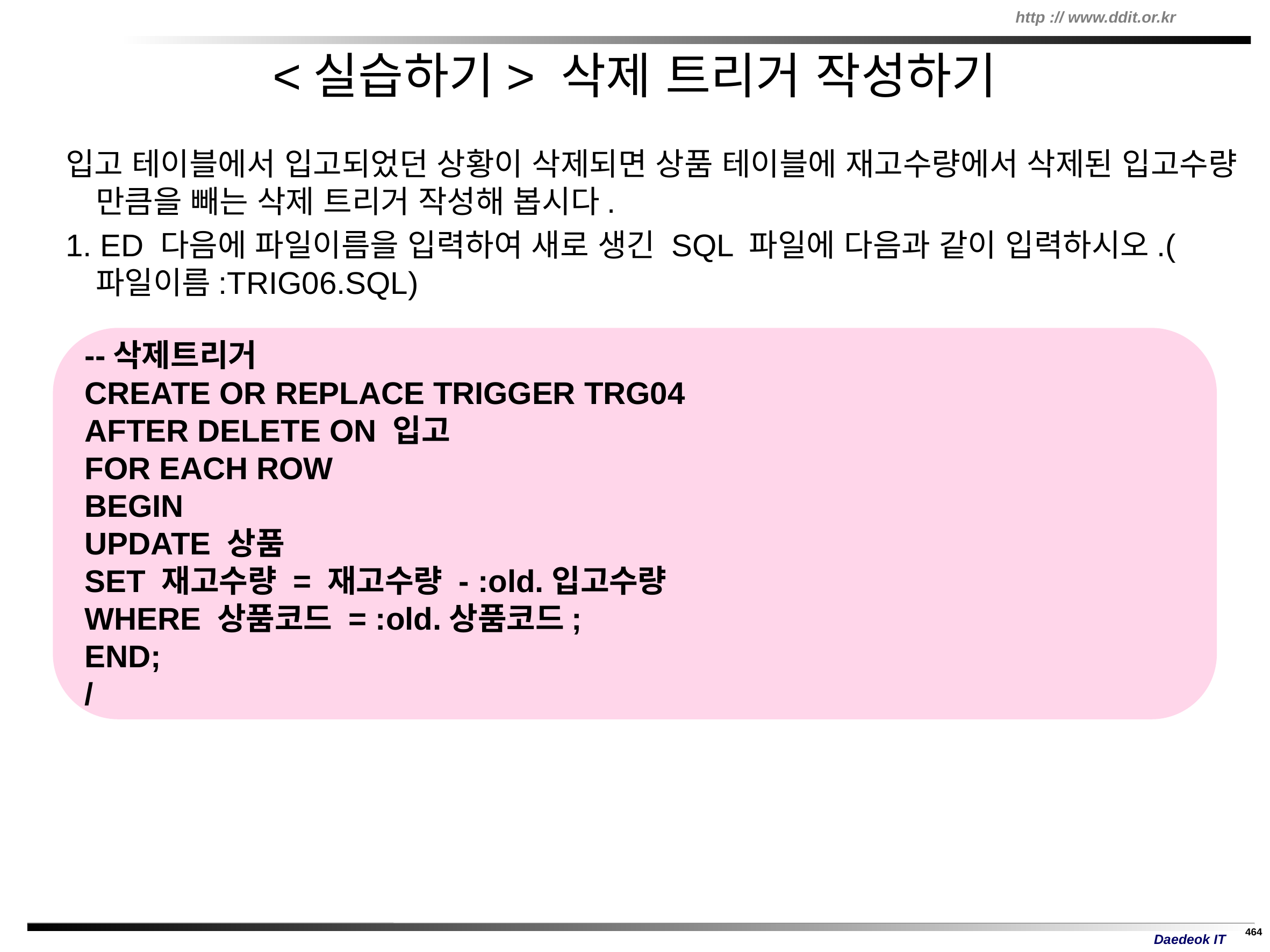

# <실습하기> 삭제 트리거 작성하기
입고 테이블에서 입고되었던 상황이 삭제되면 상품 테이블에 재고수량에서 삭제된 입고수량 만큼을 빼는 삭제 트리거 작성해 봅시다.
1. ED 다음에 파일이름을 입력하여 새로 생긴 SQL 파일에 다음과 같이 입력하시오.(파일이름:TRIG06.SQL)
--삭제트리거
CREATE OR REPLACE TRIGGER TRG04
AFTER DELETE ON 입고
FOR EACH ROW
BEGIN
UPDATE 상품
SET 재고수량 = 재고수량 - :old.입고수량
WHERE 상품코드 = :old.상품코드;
END;
/